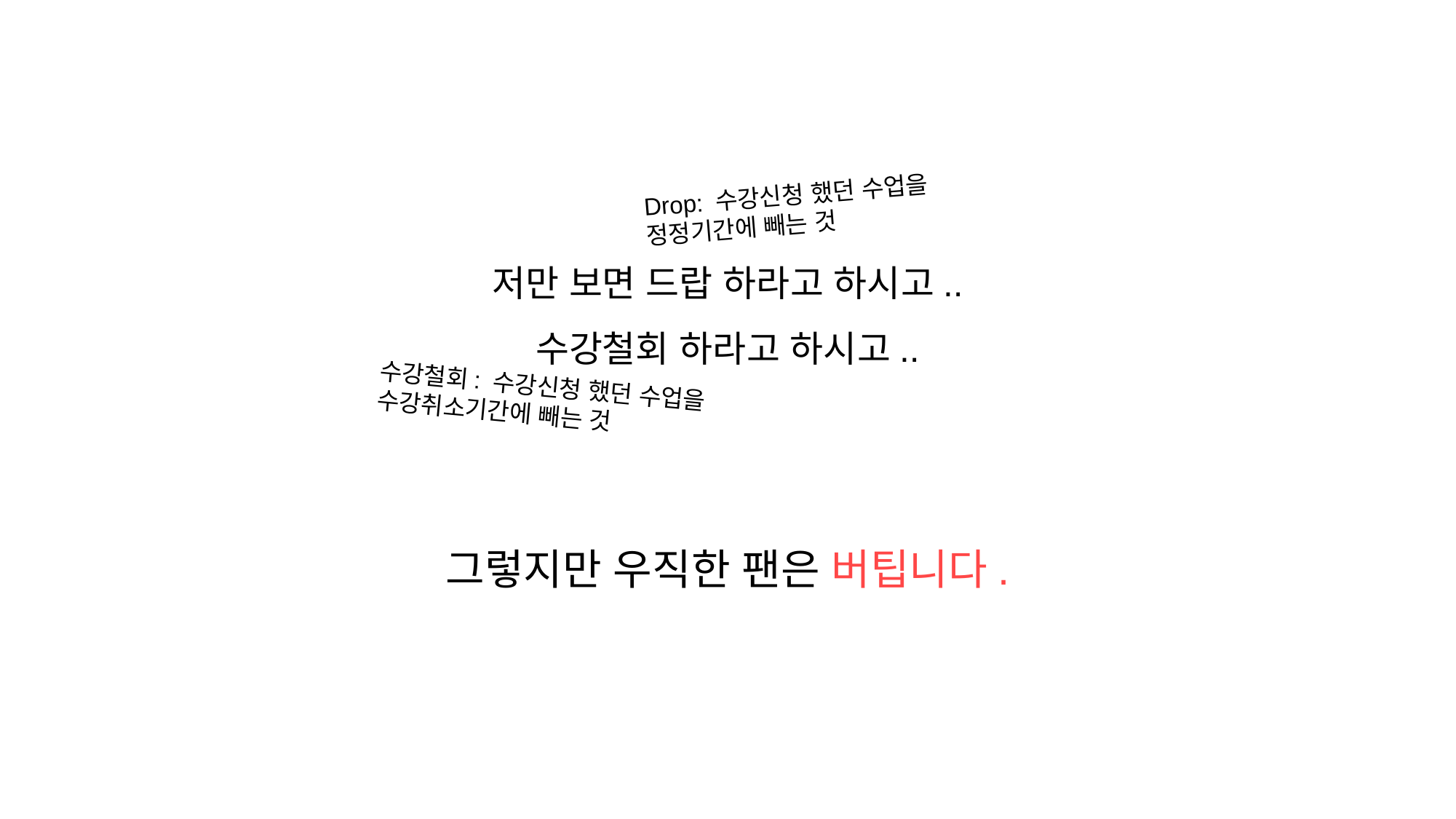

Drop: 수강신청 했던 수업을
정정기간에 빼는 것
저만 보면 드랍 하라고 하시고..
수강철회 하라고 하시고..

그렇지만 우직한 팬은 버팁니다.
수강철회: 수강신청 했던 수업을
수강취소기간에 빼는 것